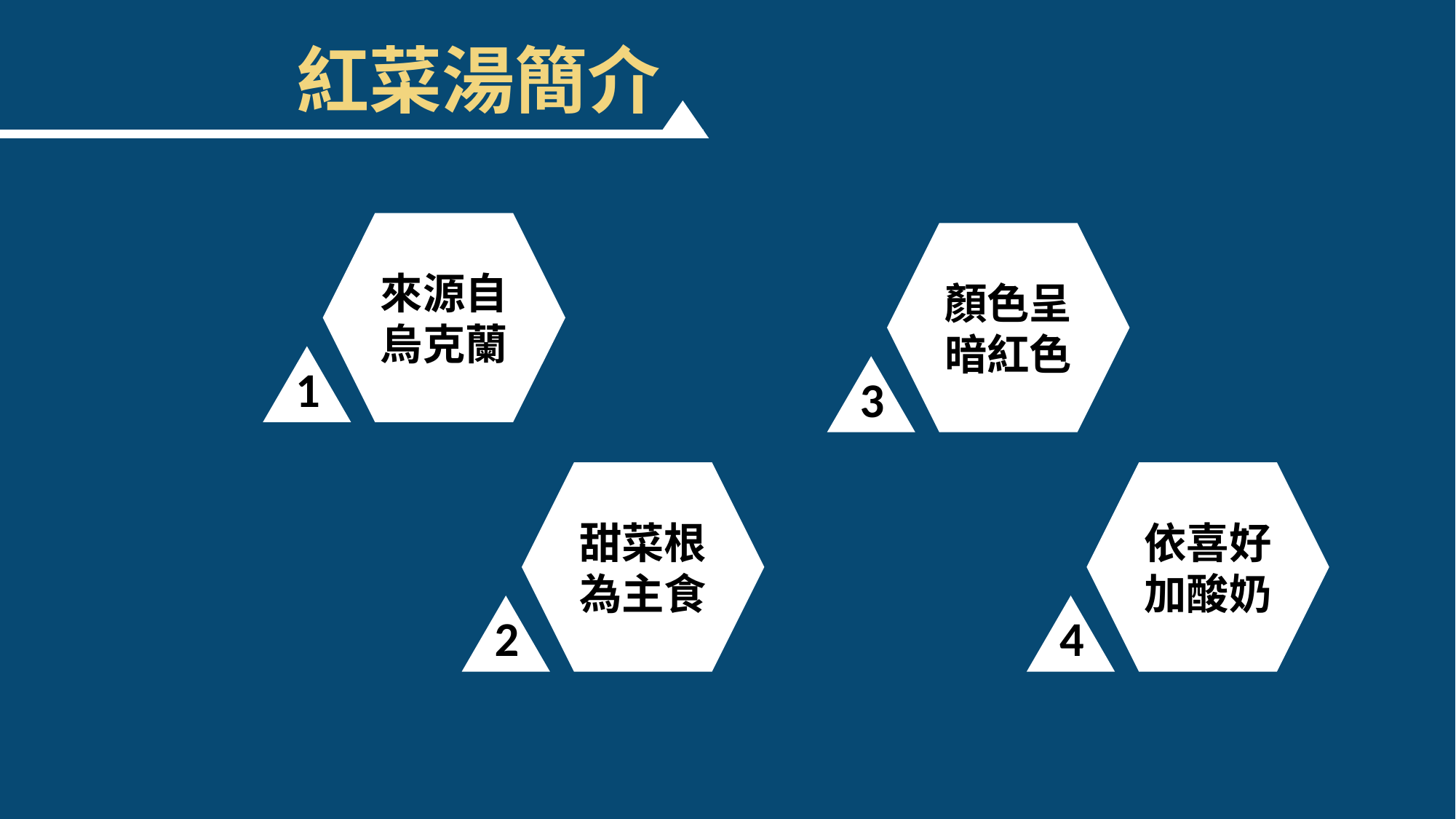

# 紅菜湯簡介

來源自
烏克蘭
1
顏色呈
暗紅色
3
甜菜根
為主食
2
依喜好
加酸奶
4